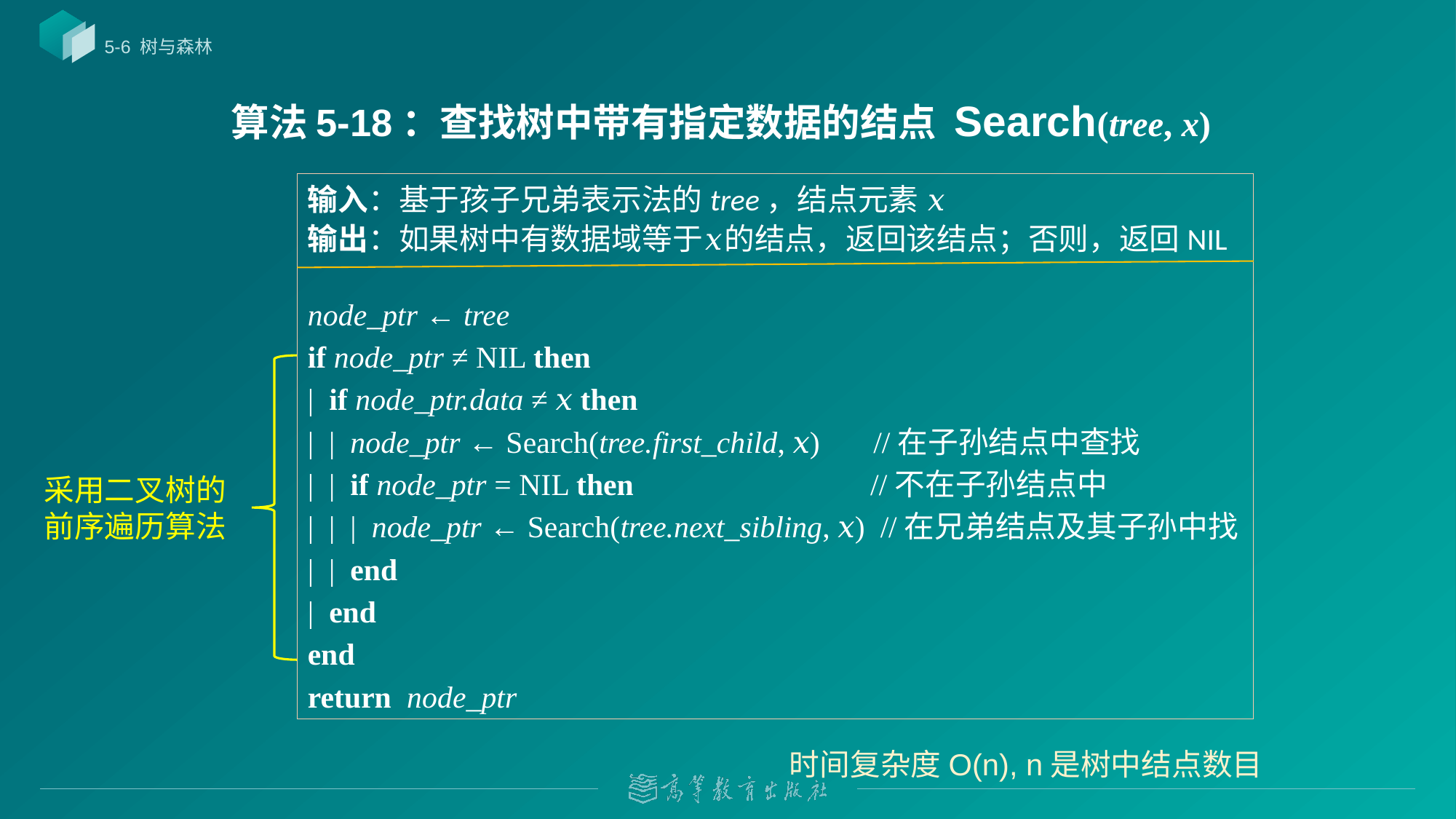

5-6 树与森林
# 算法5-18：查找树中带有指定数据的结点 Search(tree, x)

node_ptr ← tree
if node_ptr ≠ NIL then
|  if node_ptr.data ≠ 𝑥 then
|  |  node_ptr ← Search(tree.first_child, 𝑥)       //在子孙结点中查找
|  |  if node_ptr = NIL then                               //不在子孙结点中
|  |  |  node_ptr ← Search(tree.next_sibling, 𝑥)  //在兄弟结点及其子孙中找
|  |  end
|  end
end
return  node_ptr
输入：基于孩子兄弟表示法的tree，结点元素 𝑥
输出：如果树中有数据域等于𝑥的结点，返回该结点；否则，返回NIL

采用二叉树的前序遍历算法
时间复杂度O(n), n是树中结点数目